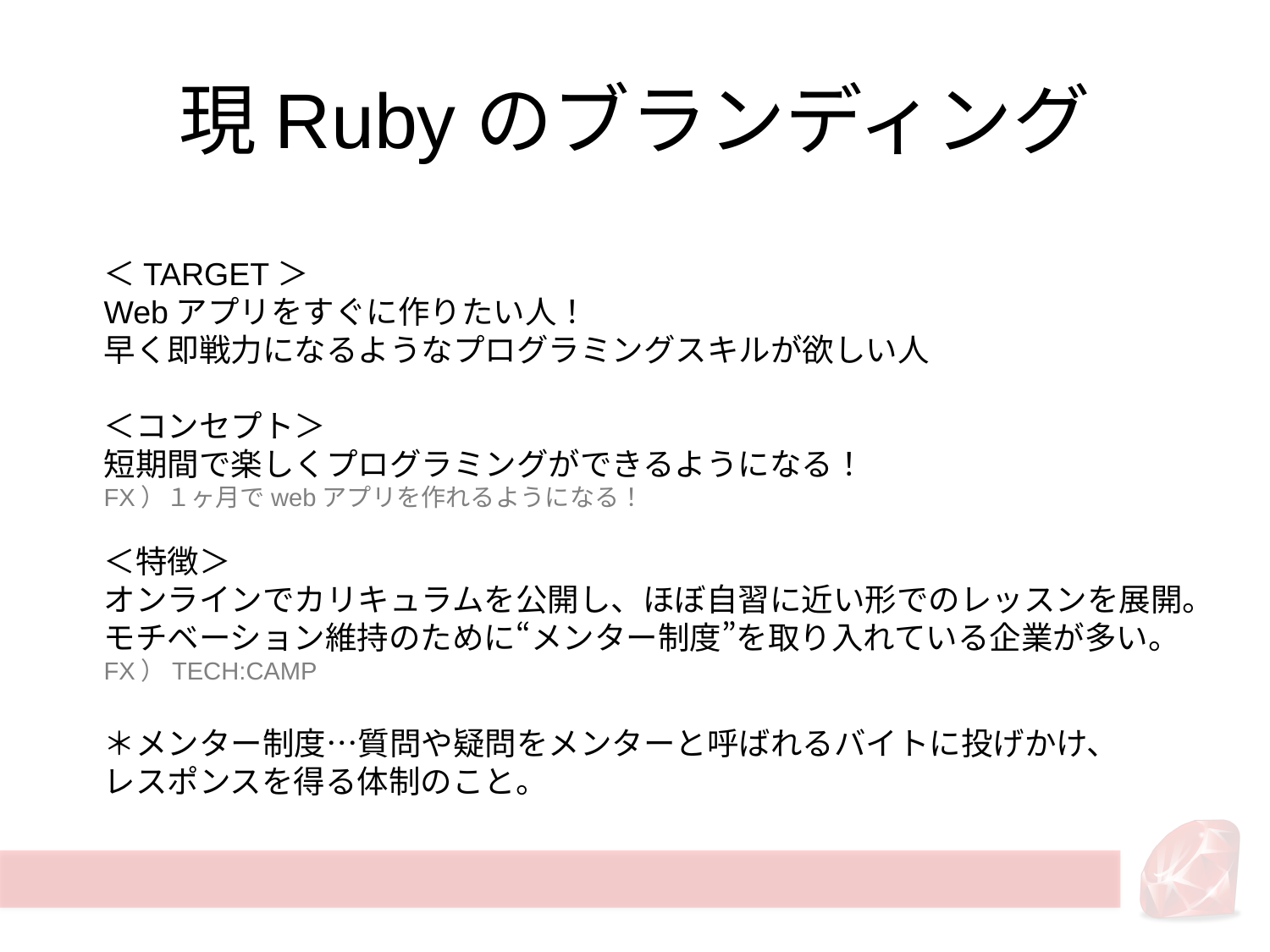

# 現Rubyのブランディング
＜TARGET＞
Webアプリをすぐに作りたい人！
早く即戦力になるようなプログラミングスキルが欲しい人
＜コンセプト＞
短期間で楽しくプログラミングができるようになる！
FX）１ヶ月でwebアプリを作れるようになる！
＜特徴＞
オンラインでカリキュラムを公開し、ほぼ自習に近い形でのレッスンを展開。
モチベーション維持のために“メンター制度”を取り入れている企業が多い。
FX）TECH:CAMP

＊メンター制度…質問や疑問をメンターと呼ばれるバイトに投げかけ、
レスポンスを得る体制のこと。